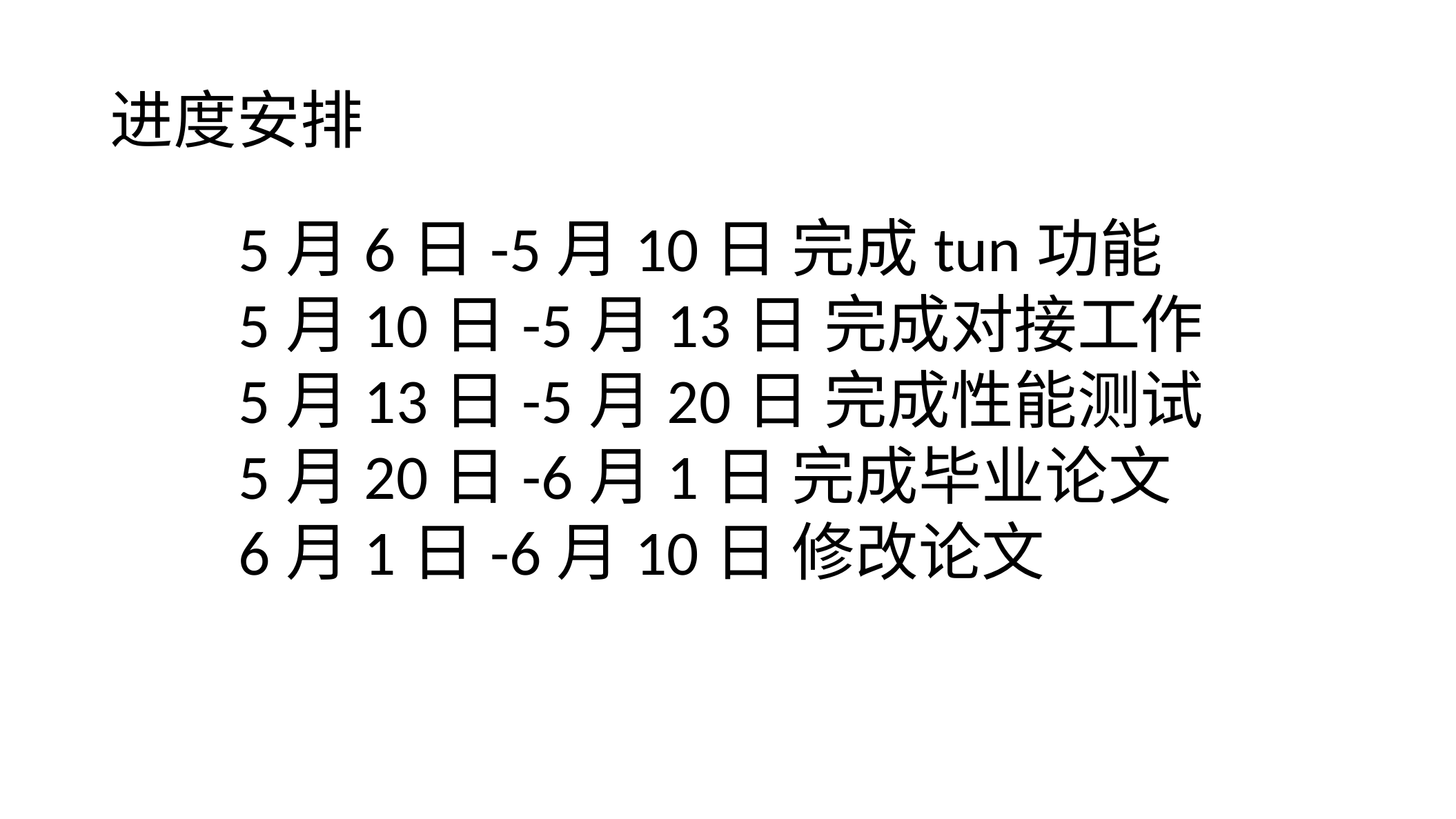

# 进度安排
	5月6日-5月10日 完成tun功能
	5月10日-5月13日 完成对接工作
	5月13日-5月20日 完成性能测试
	5月20日-6月1日 完成毕业论文
	6月1日-6月10日 修改论文